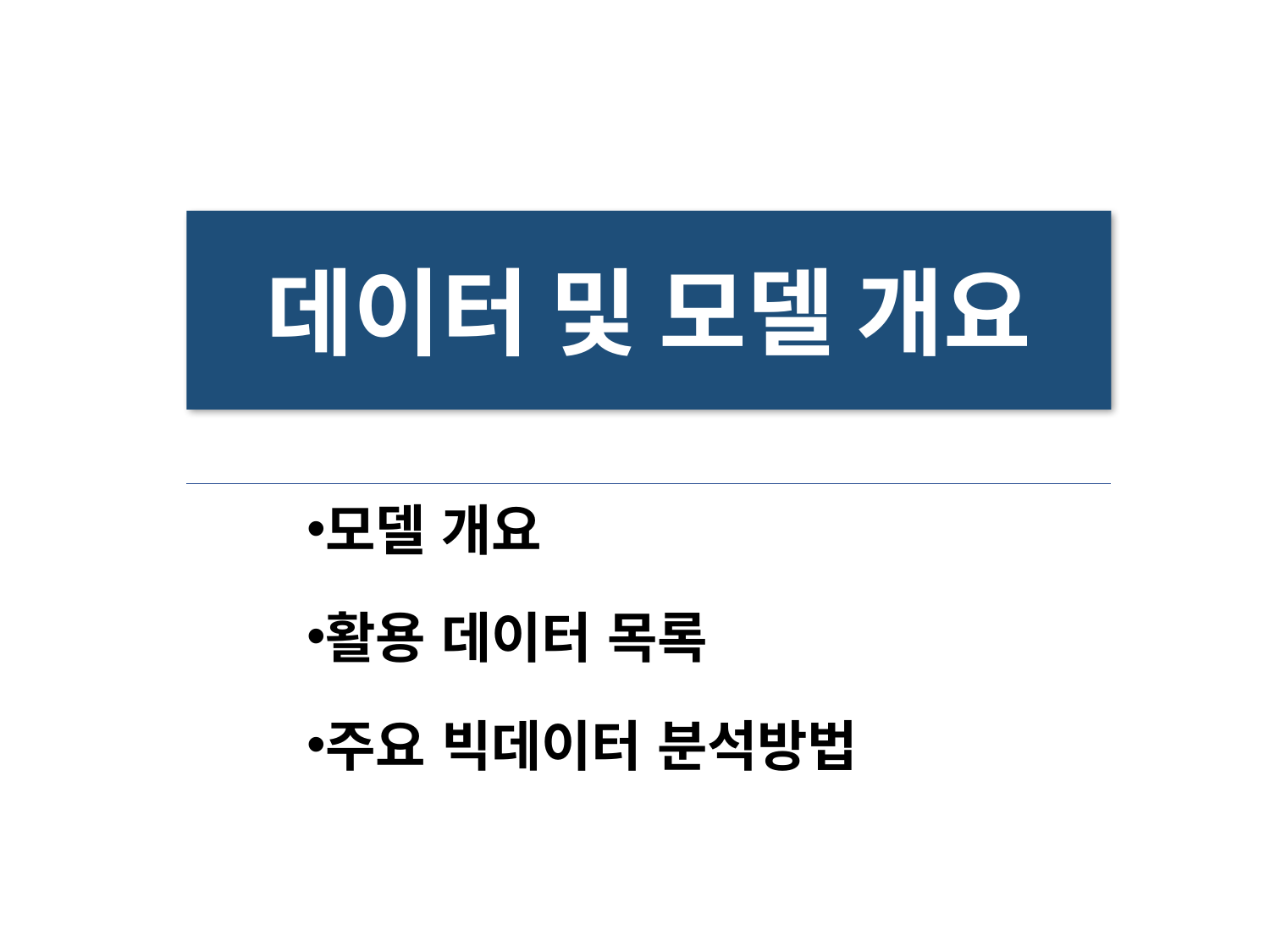

데이터 및 모델 개요
모델 개요
활용 데이터 목록
주요 빅데이터 분석방법